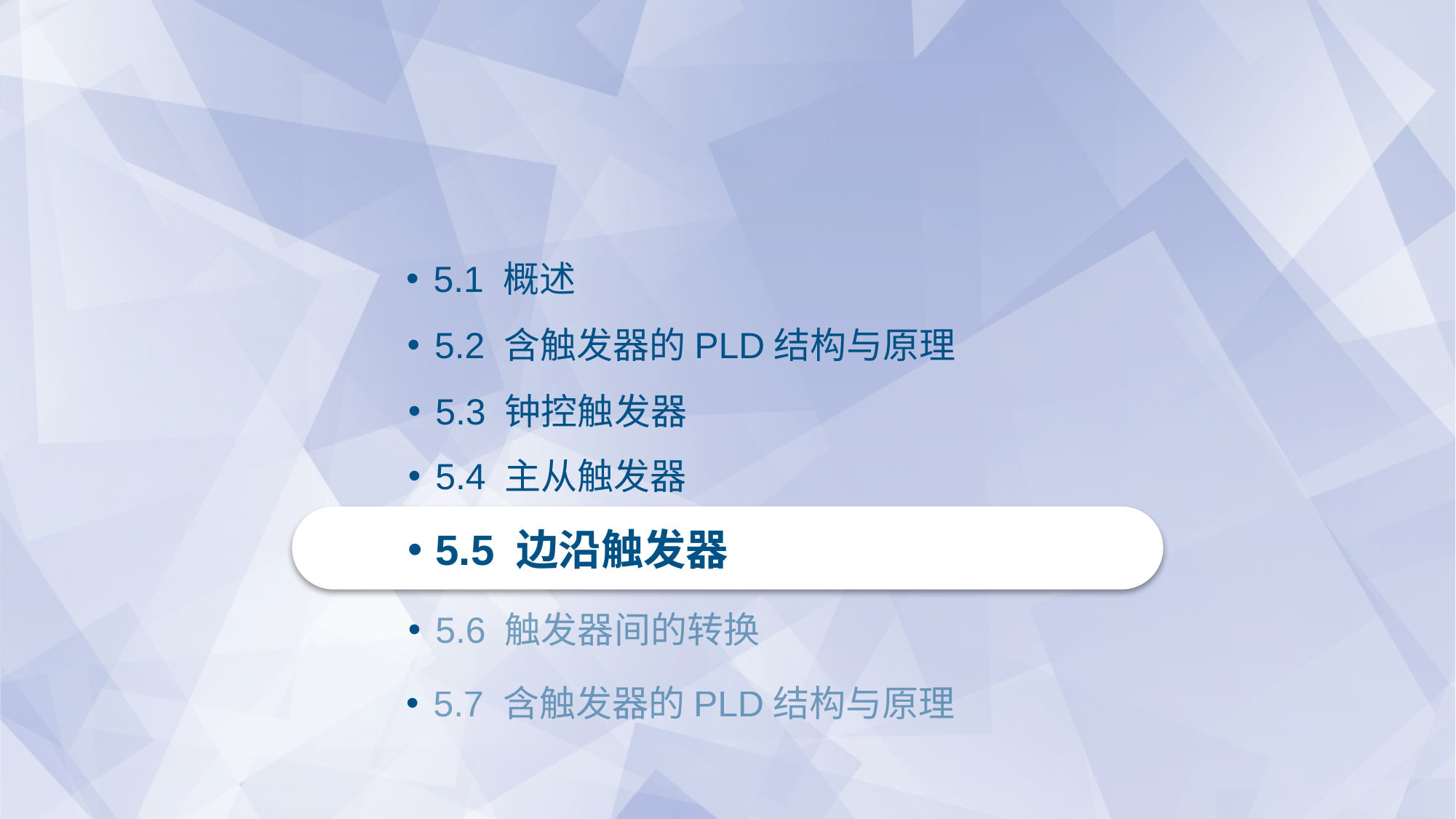

5.1 概述
5.2 含触发器的PLD结构与原理
5.3 钟控触发器

5.4 主从触发器
5.5 边沿触发器
5.6 触发器间的转换
5.7 含触发器的PLD结构与原理